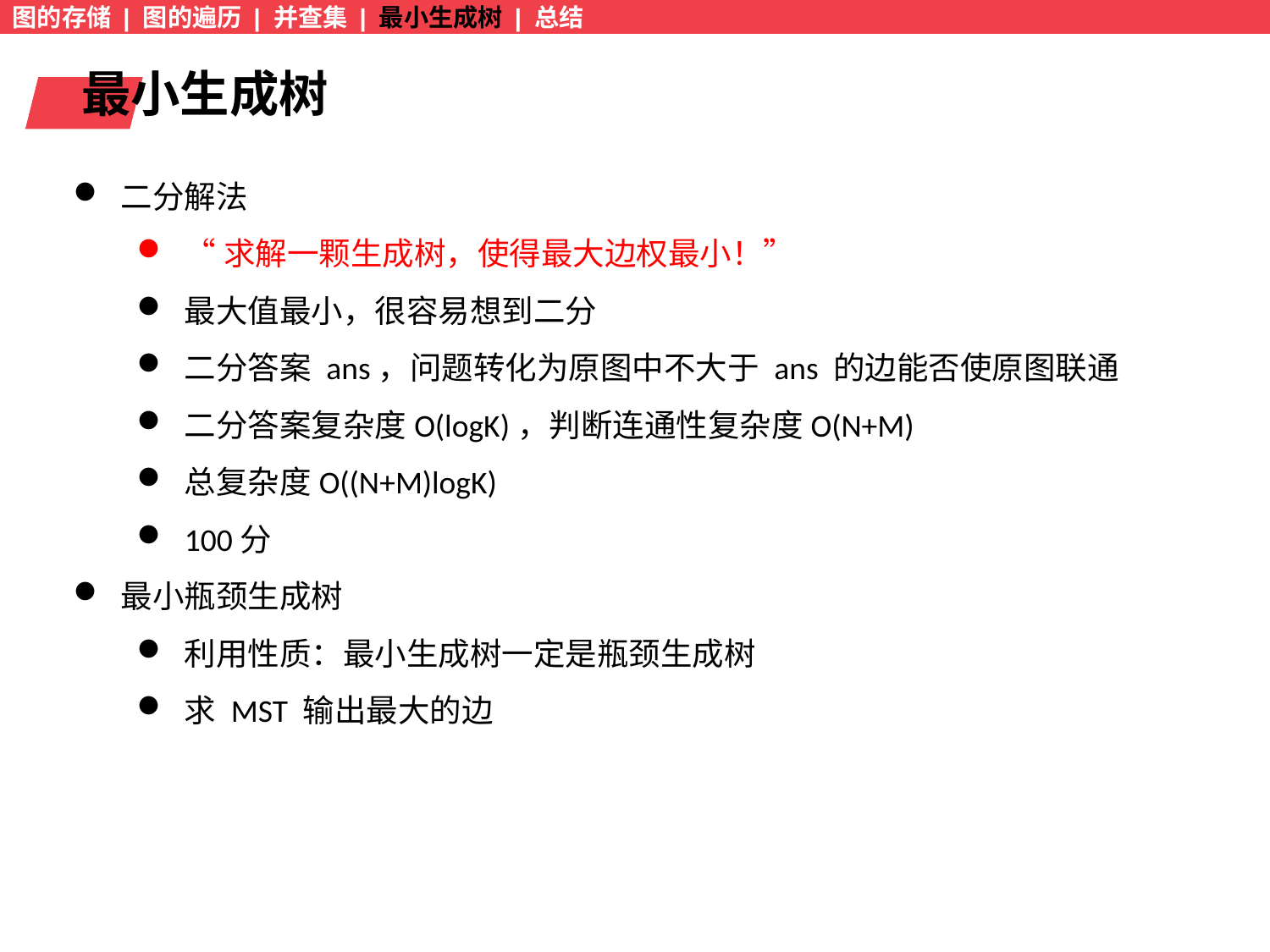

图的存储 | 图的遍历 | 并查集 | 最小生成树 | 总结
最小生成树

二分解法
“求解一颗生成树，使得最大边权最小！”
最大值最小，很容易想到二分
二分答案 ans，问题转化为原图中不大于 ans 的边能否使原图联通
二分答案复杂度O(logK)，判断连通性复杂度O(N+M)
总复杂度O((N+M)logK)
100分
最小瓶颈生成树
利用性质：最小生成树一定是瓶颈生成树
求 MST 输出最大的边

36